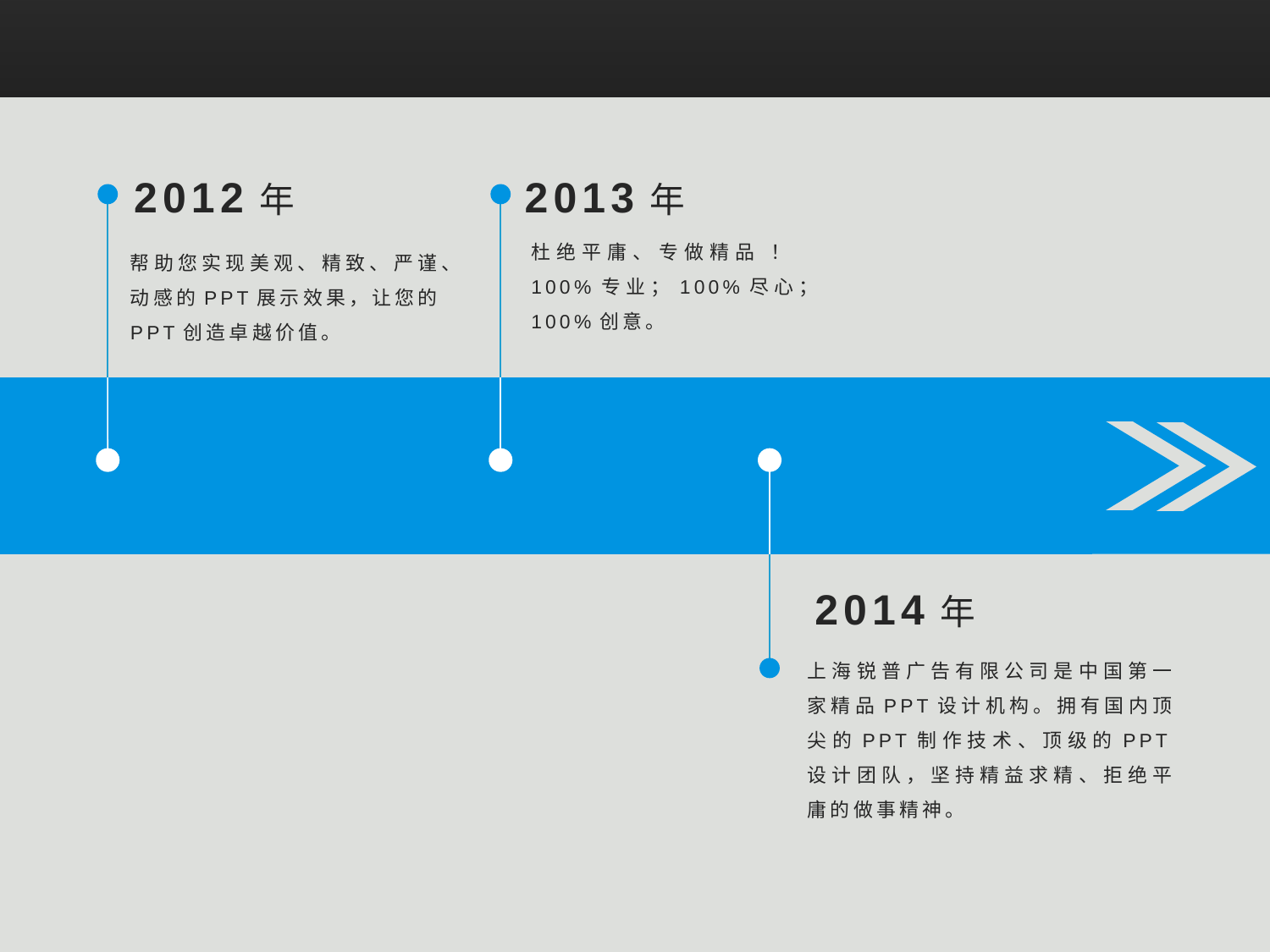

2012年
帮助您实现美观、精致、严谨、动感的PPT展示效果，让您的PPT创造卓越价值。
2013年
杜绝平庸、专做精品 ！100%专业；100%尽心；100%创意。

2014年
上海锐普广告有限公司是中国第一家精品PPT设计机构。拥有国内顶尖的PPT制作技术、顶级的PPT设计团队，坚持精益求精、拒绝平庸的做事精神。